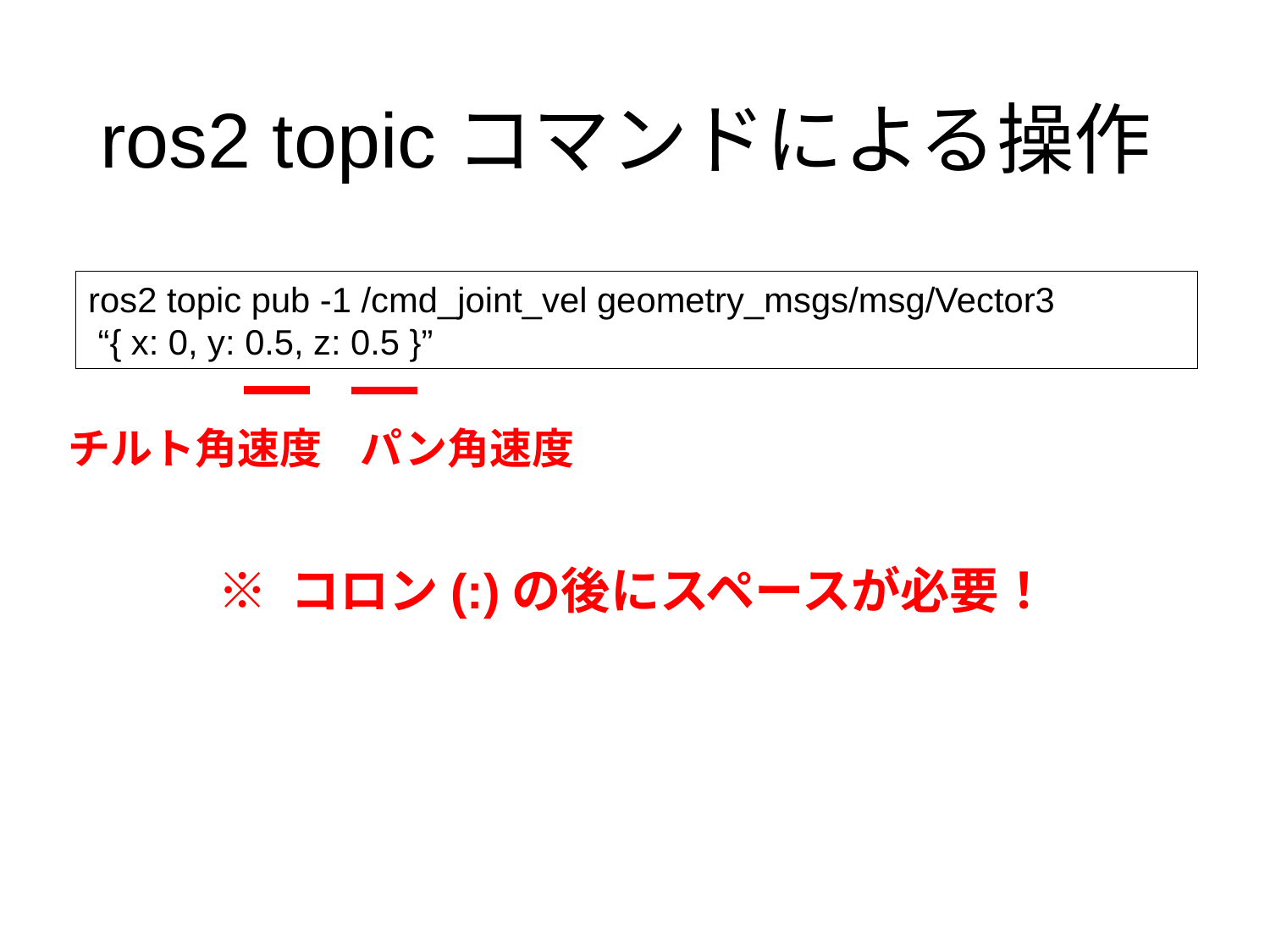

# ros2 topicコマンドによる操作
ros2 topic pub -1 /cmd_joint_vel geometry_msgs/msg/Vector3
 “{ x: 0, y: 0.5, z: 0.5 }”
チルト角速度
パン角速度
※ コロン(:)の後にスペースが必要！